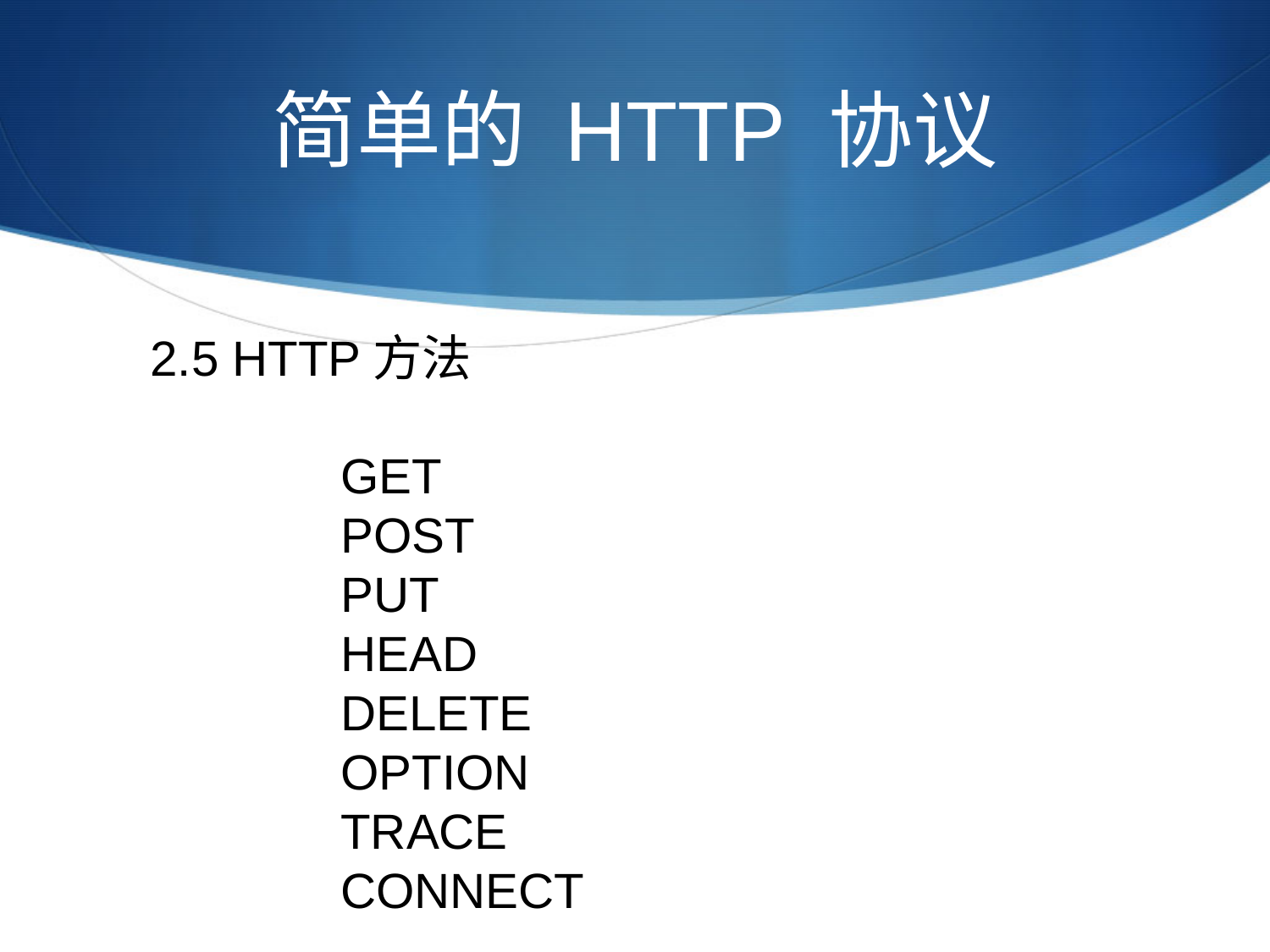

# 简单的 HTTP 协议
2.5 HTTP方法

GET
POST
PUT
HEAD
DELETE
OPTION
TRACE
CONNECT